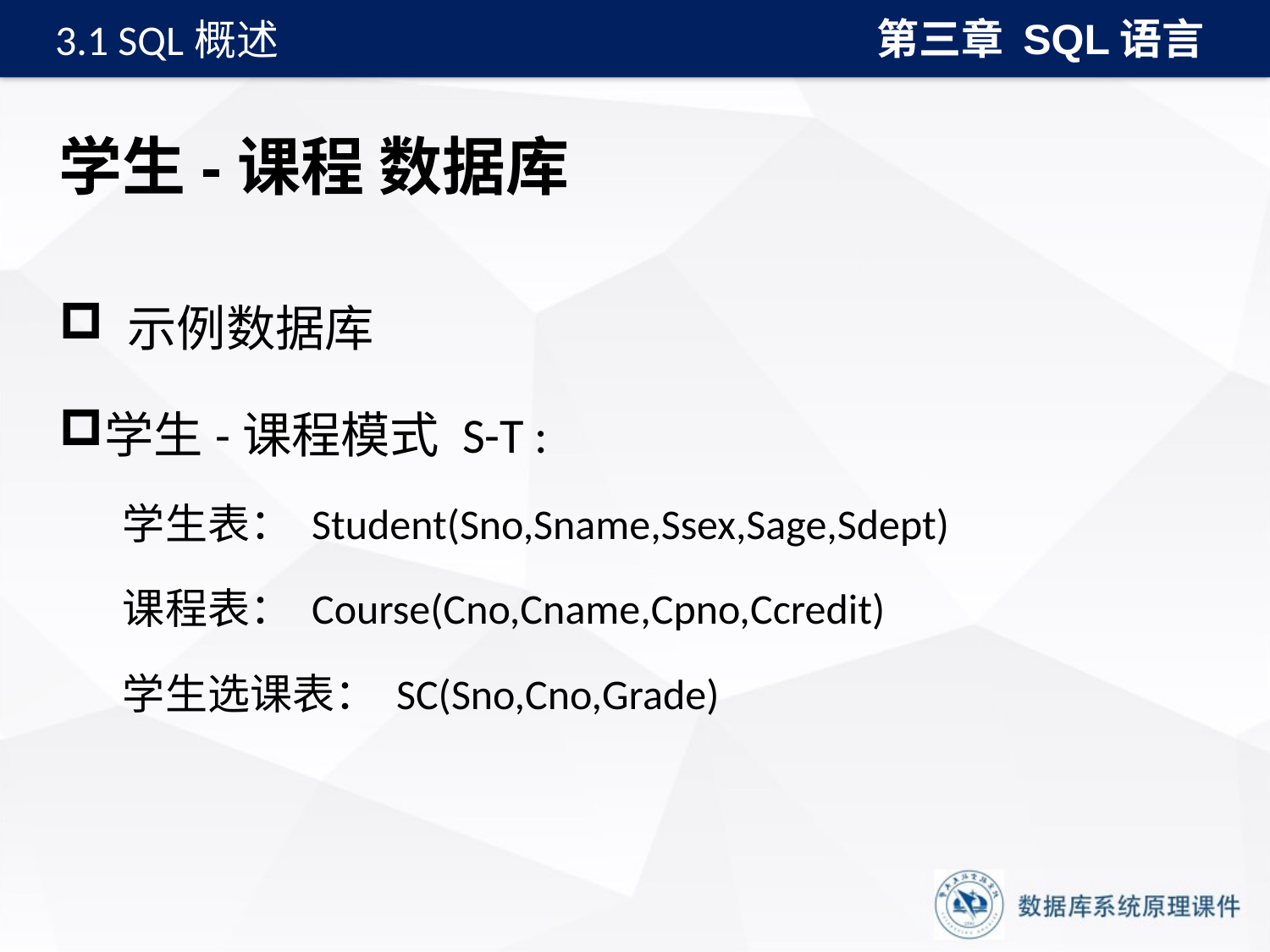

第三章 SQL语言
3.1 SQL概述
# 学生-课程 数据库
 示例数据库
学生-课程模式 S-T :
学生表： Student(Sno,Sname,Ssex,Sage,Sdept)
课程表： Course(Cno,Cname,Cpno,Ccredit)
学生选课表： SC(Sno,Cno,Grade)